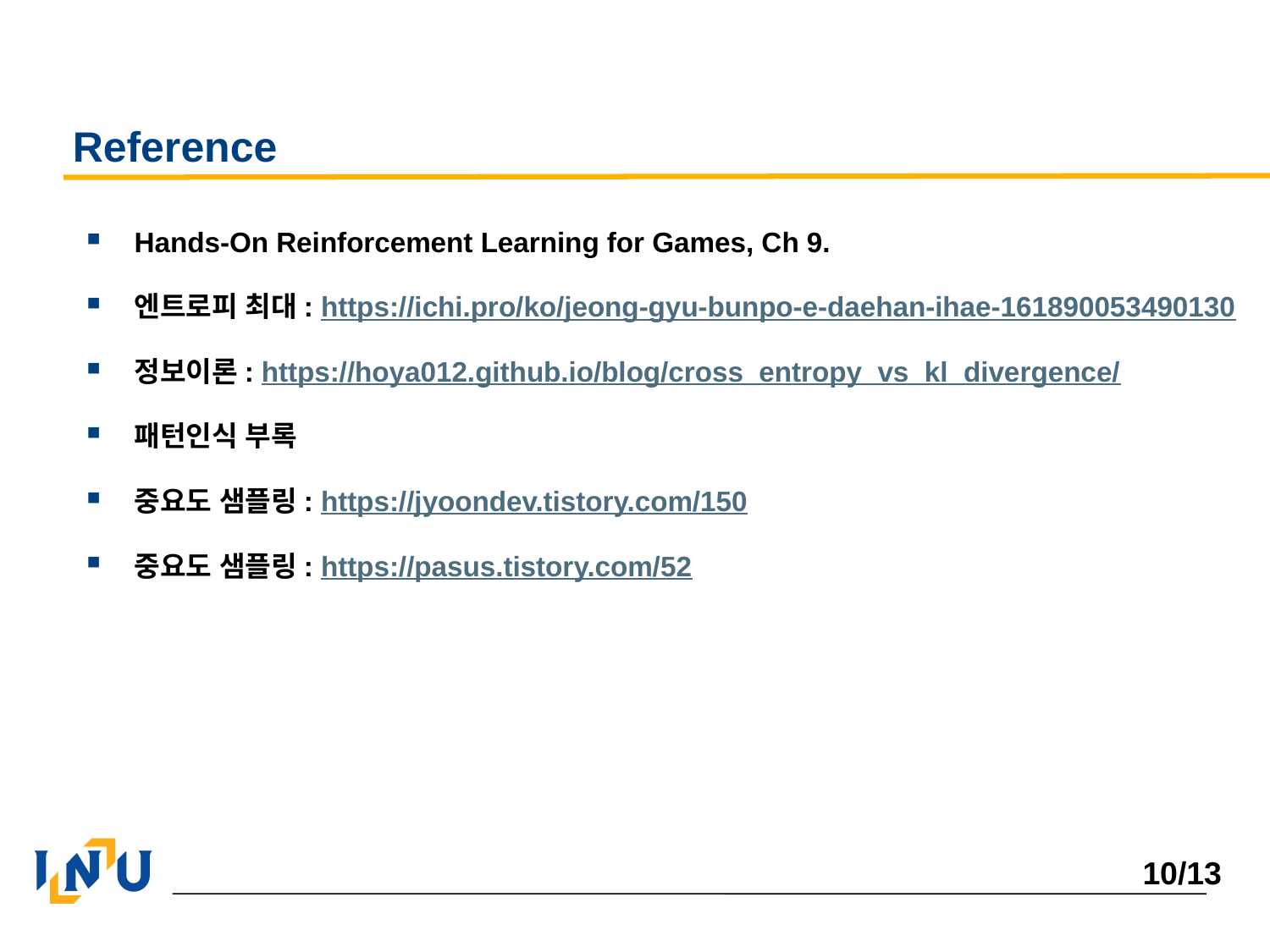

# Reference
Hands-On Reinforcement Learning for Games, Ch 9.
엔트로피 최대: https://ichi.pro/ko/jeong-gyu-bunpo-e-daehan-ihae-161890053490130
정보이론: https://hoya012.github.io/blog/cross_entropy_vs_kl_divergence/
패턴인식 부록
중요도 샘플링: https://jyoondev.tistory.com/150
중요도 샘플링: https://pasus.tistory.com/52